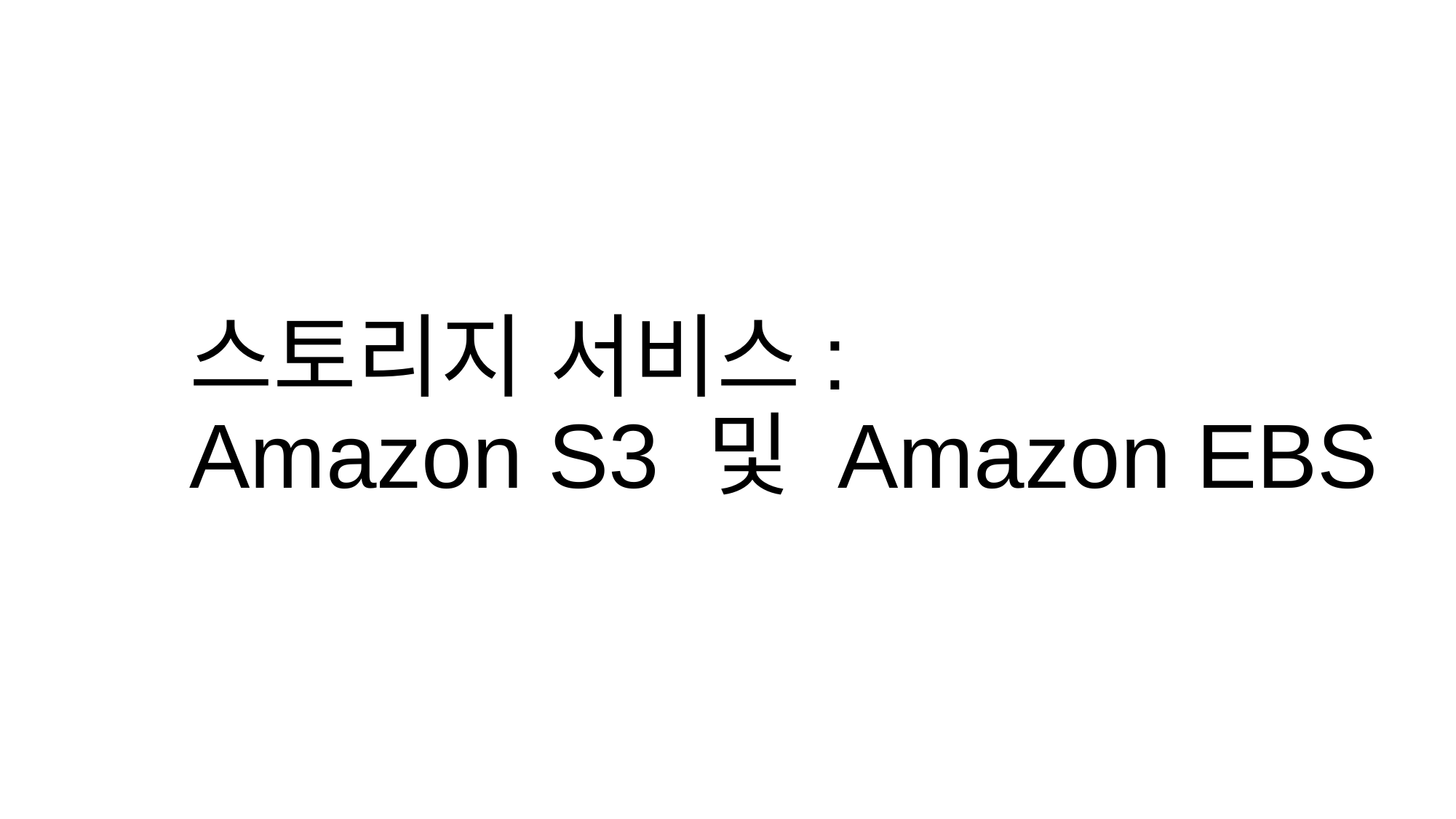

# 스토리지 서비스: Amazon S3 및 Amazon EBS